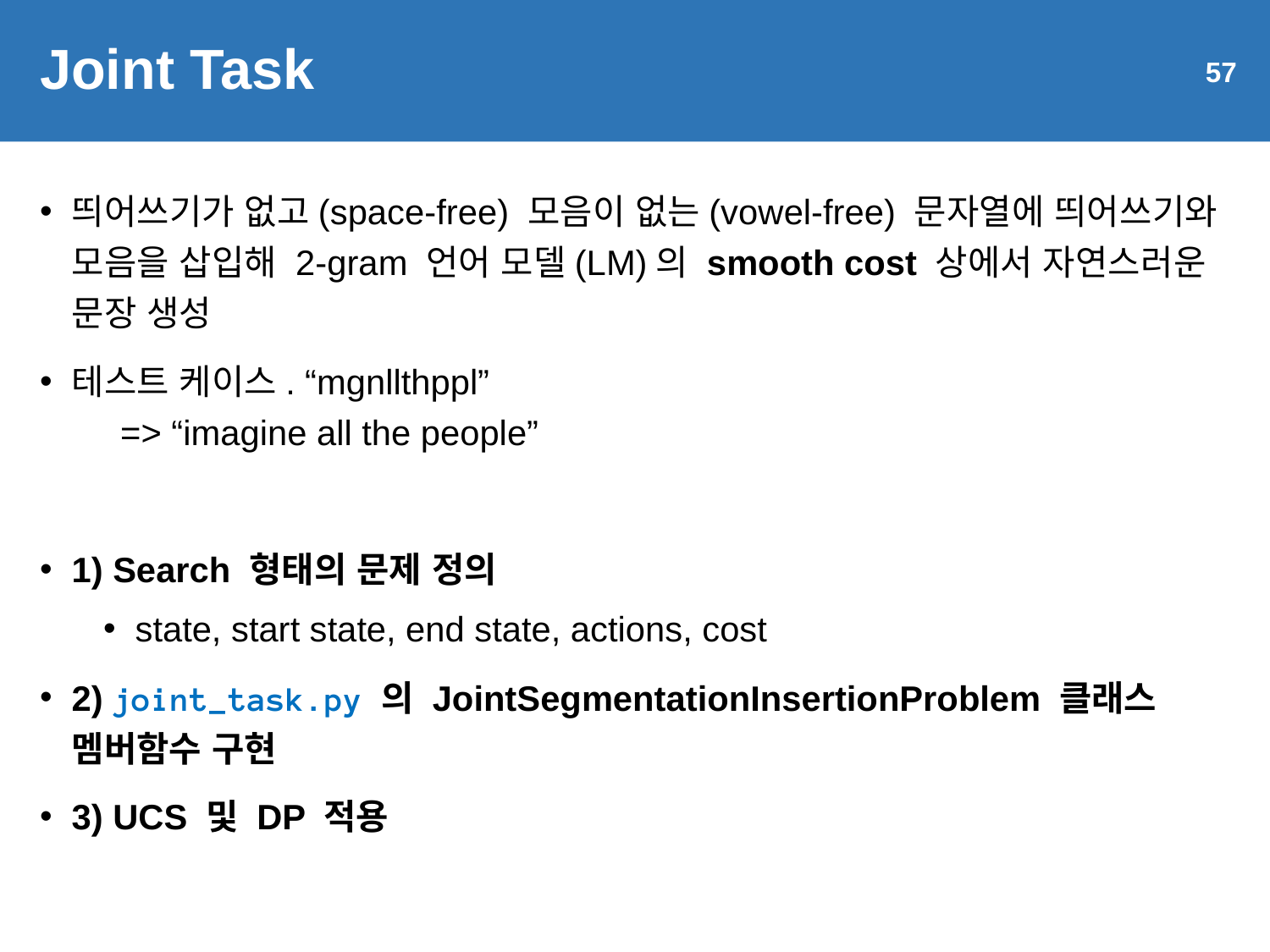

# Joint Task
57
띄어쓰기가 없고(space-free) 모음이 없는(vowel-free) 문자열에 띄어쓰기와 모음을 삽입해 2-gram 언어 모델(LM)의 smooth cost 상에서 자연스러운 문장 생성
테스트 케이스. “mgnllthppl”
     => “imagine all the people”

1) Search 형태의 문제 정의
state, start state, end state, actions, cost
2) joint_task.py 의 JointSegmentationInsertionProblem 클래스 멤버함수 구현
3) UCS 및 DP 적용